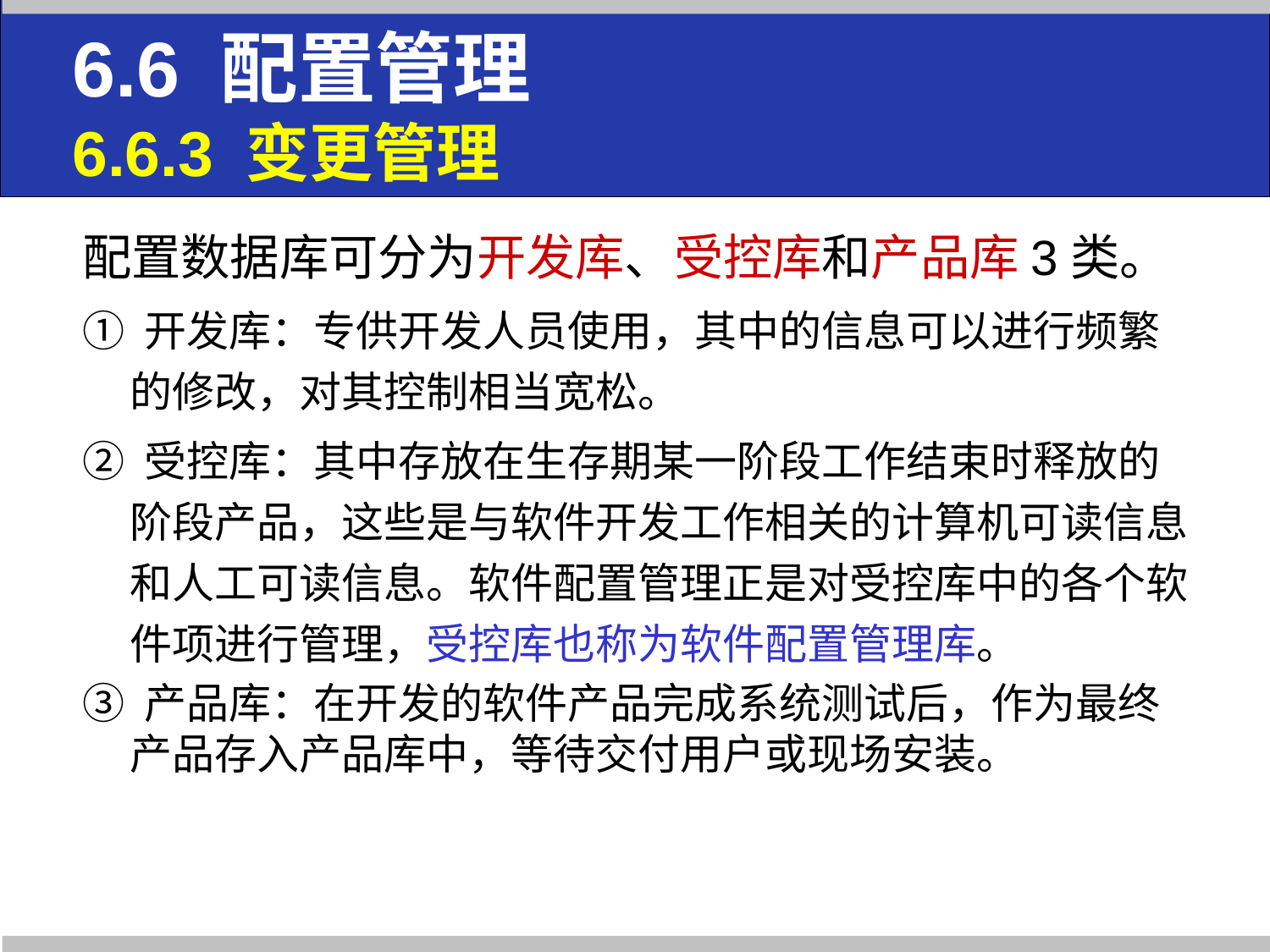

6.6 配置管理
6.6.3 变更管理
配置数据库可分为开发库、受控库和产品库3类。
① 开发库：专供开发人员使用，其中的信息可以进行频繁的修改，对其控制相当宽松。
② 受控库：其中存放在生存期某一阶段工作结束时释放的阶段产品，这些是与软件开发工作相关的计算机可读信息和人工可读信息。软件配置管理正是对受控库中的各个软件项进行管理，受控库也称为软件配置管理库。
③ 产品库：在开发的软件产品完成系统测试后，作为最终产品存入产品库中，等待交付用户或现场安装。
826